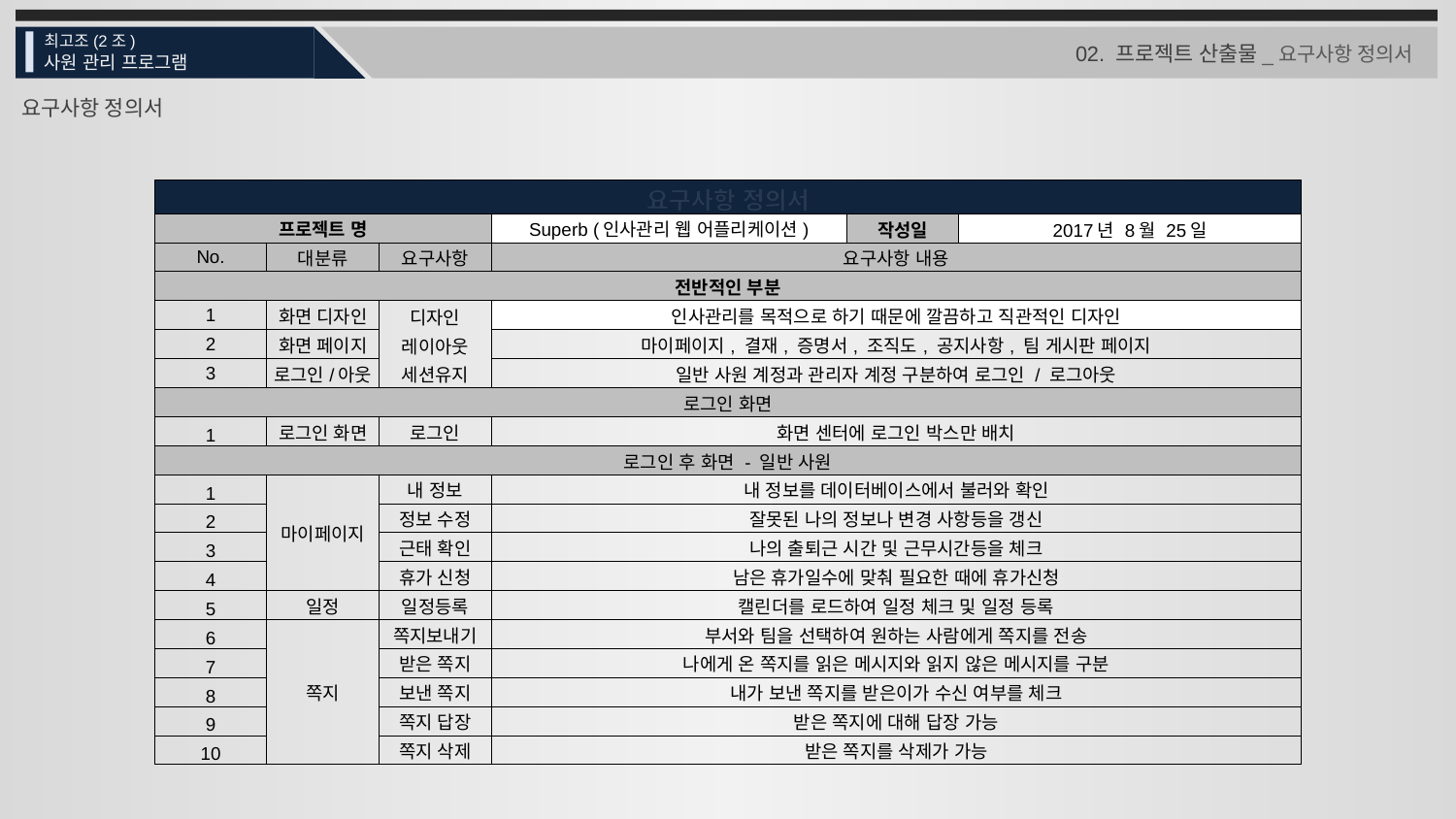

최고조(2조)

사원 관리 프로그램

02. 프로젝트 산출물_요구사항 정의서
요구사항 정의서
| 요구사항 정의서 |  |  |  |  |  |
| --- | --- | --- | --- | --- | --- |
| 프로젝트 명 |  |  | Superb (인사관리 웹 어플리케이션) | 작성일 | 2017년 8월 25일 |
| No. | 대분류 | 요구사항 | 요구사항 내용 |  |  |
| 전반적인 부분 |  |  |  |  |  |
| 1 | 화면 디자인 | 디자인 | 인사관리를 목적으로 하기 때문에 깔끔하고 직관적인 디자인 |  |  |
| 2 | 화면 페이지 | 레이아웃 | 마이페이지, 결재, 증명서, 조직도, 공지사항, 팀 게시판 페이지 |  |  |
| 3 | 로그인/아웃 | 세션유지 | 일반 사원 계정과 관리자 계정 구분하여 로그인 / 로그아웃 |  |  |
| 로그인 화면 |  |  |  |  |  |
| 1 | 로그인 화면 | 로그인 | 화면 센터에 로그인 박스만 배치 |  |  |
| 로그인 후 화면 - 일반 사원 |  |  |  |  |  |
| 1 | 마이페이지 | 내 정보 | 내 정보를 데이터베이스에서 불러와 확인 |  |  |
| 2 |  | 정보 수정 | 잘못된 나의 정보나 변경 사항등을 갱신 |  |  |
| 3 |  | 근태 확인 | 나의 출퇴근 시간 및 근무시간등을 체크 |  |  |
| 4 |  | 휴가 신청 | 남은 휴가일수에 맞춰 필요한 때에 휴가신청 |  |  |
| 5 | 일정 | 일정등록 | 캘린더를 로드하여 일정 체크 및 일정 등록 |  |  |
| 6 | 쪽지 | 쪽지보내기 | 부서와 팀을 선택하여 원하는 사람에게 쪽지를 전송 |  |  |
| 7 |  | 받은 쪽지 | 나에게 온 쪽지를 읽은 메시지와 읽지 않은 메시지를 구분 |  |  |
| 8 |  | 보낸 쪽지 | 내가 보낸 쪽지를 받은이가 수신 여부를 체크 |  |  |
| 9 |  | 쪽지 답장 | 받은 쪽지에 대해 답장 가능 |  |  |
| 10 |  | 쪽지 삭제 | 받은 쪽지를 삭제가 가능 |  |  |